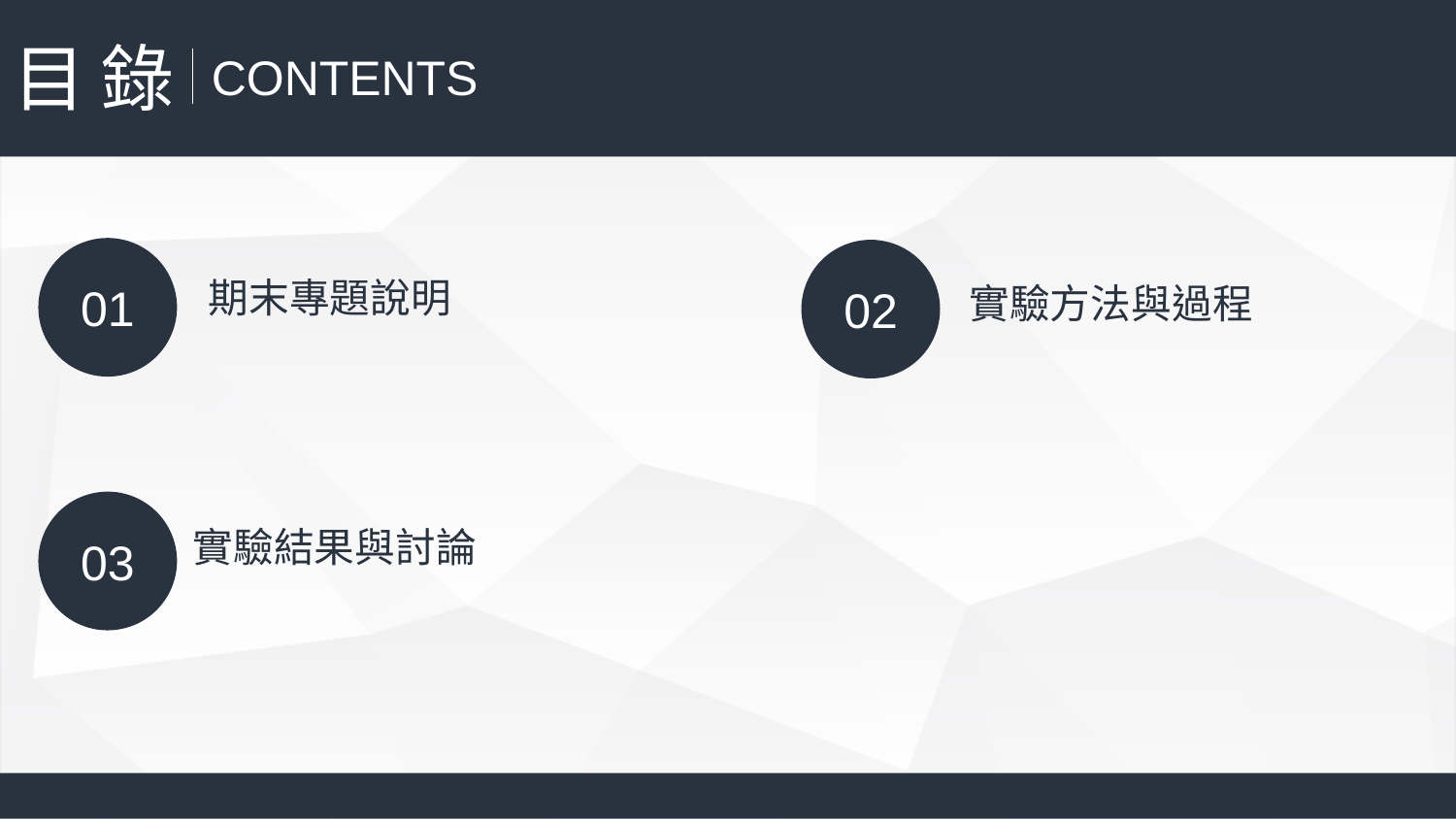

目 錄
CONTENTS
01
02
期末專題說明

實驗方法與過程
03
實驗結果與討論